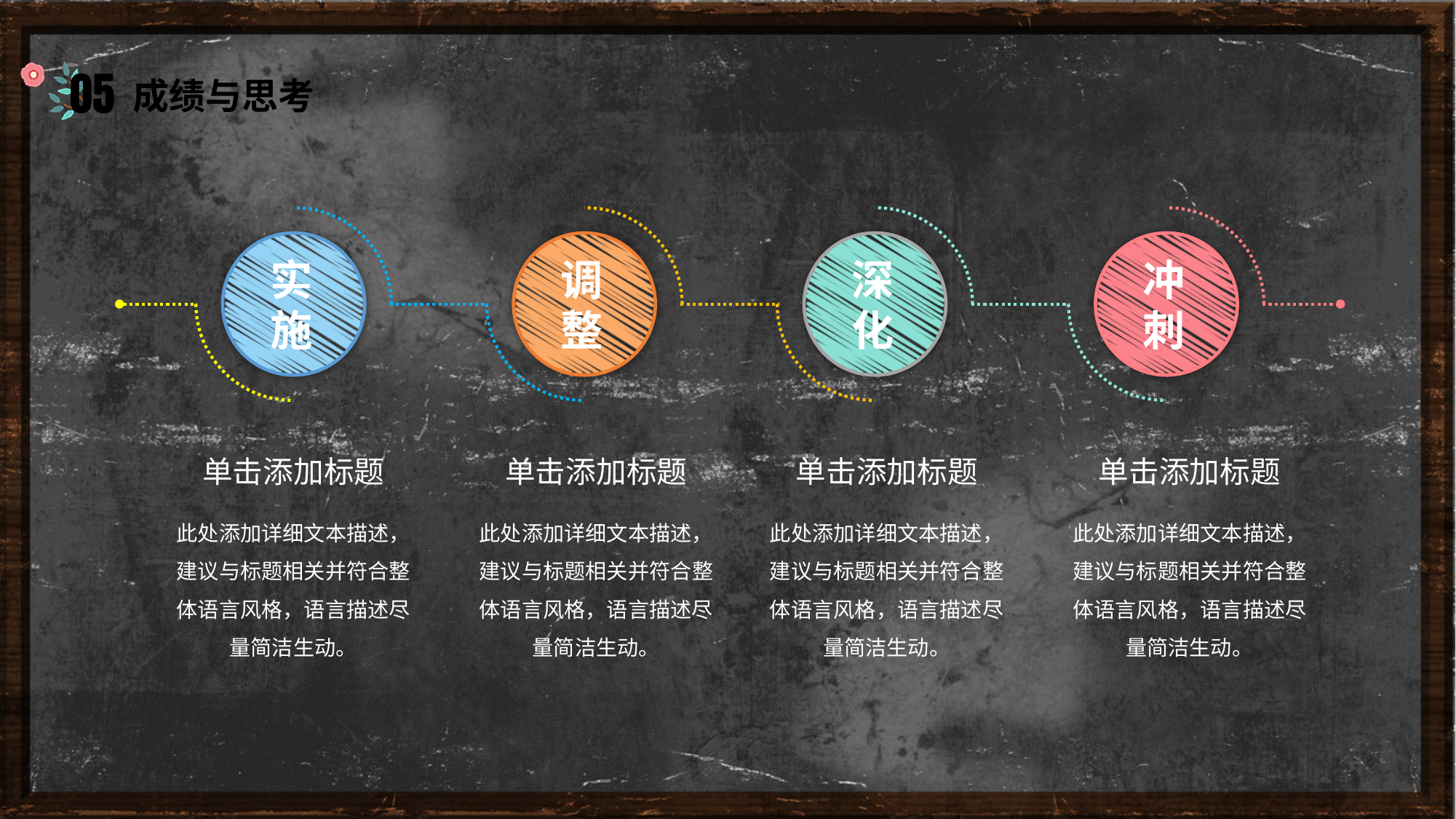

05
成绩与思考

实施
调整
深化
冲刺

单击添加标题
此处添加详细文本描述，建议与标题相关并符合整体语言风格，语言描述尽量简洁生动。
单击添加标题
此处添加详细文本描述，建议与标题相关并符合整体语言风格，语言描述尽量简洁生动。
单击添加标题
此处添加详细文本描述，建议与标题相关并符合整体语言风格，语言描述尽量简洁生动。
单击添加标题
此处添加详细文本描述，建议与标题相关并符合整体语言风格，语言描述尽量简洁生动。